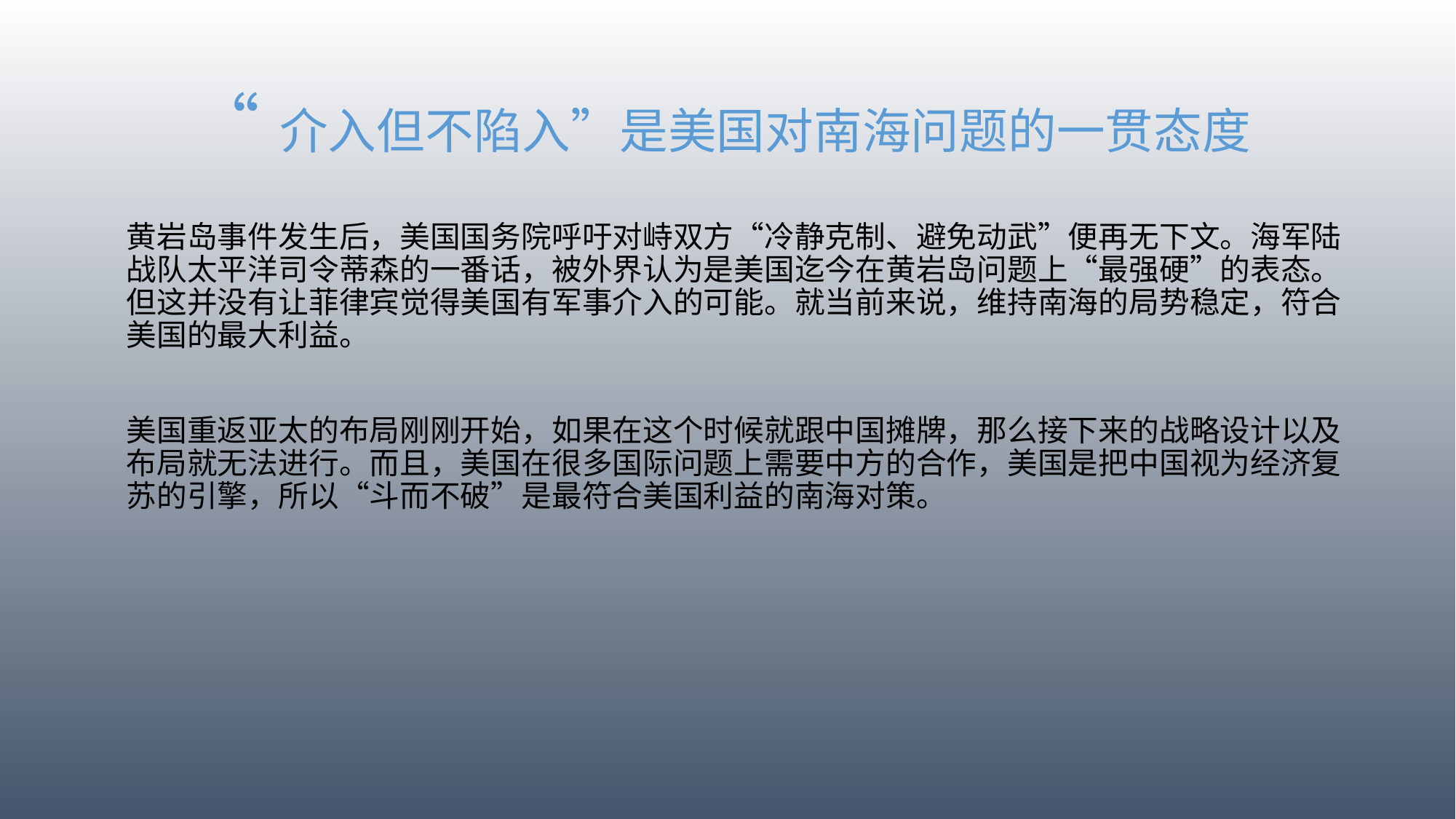

# “介入但不陷入”是美国对南海问题的一贯态度
黄岩岛事件发生后，美国国务院呼吁对峙双方“冷静克制、避免动武”便再无下文。海军陆战队太平洋司令蒂森的一番话，被外界认为是美国迄今在黄岩岛问题上“最强硬”的表态。但这并没有让菲律宾觉得美国有军事介入的可能。就当前来说，维持南海的局势稳定，符合美国的最大利益。

美国重返亚太的布局刚刚开始，如果在这个时候就跟中国摊牌，那么接下来的战略设计以及布局就无法进行。而且，美国在很多国际问题上需要中方的合作，美国是把中国视为经济复苏的引擎，所以“斗而不破”是最符合美国利益的南海对策。